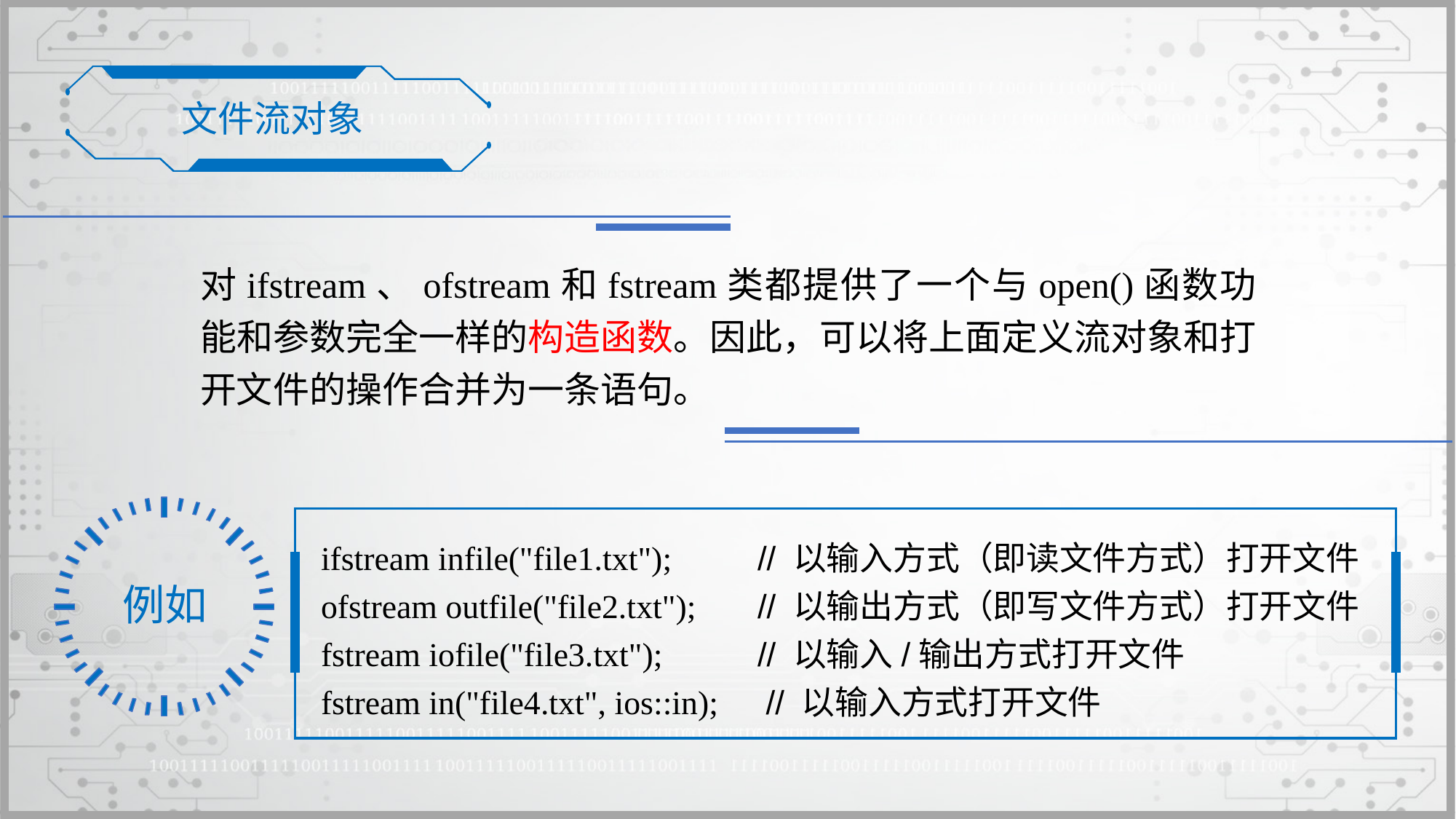

文件流对象
对ifstream、ofstream和fstream类都提供了一个与open()函数功能和参数完全一样的构造函数。因此，可以将上面定义流对象和打开文件的操作合并为一条语句。

例如

ifstream infile("file1.txt");	// 以输入方式（即读文件方式）打开文件
ofstream outfile("file2.txt");	// 以输出方式（即写文件方式）打开文件
fstream iofile("file3.txt");	// 以输入/输出方式打开文件
fstream in("file4.txt", ios::in);	 // 以输入方式打开文件